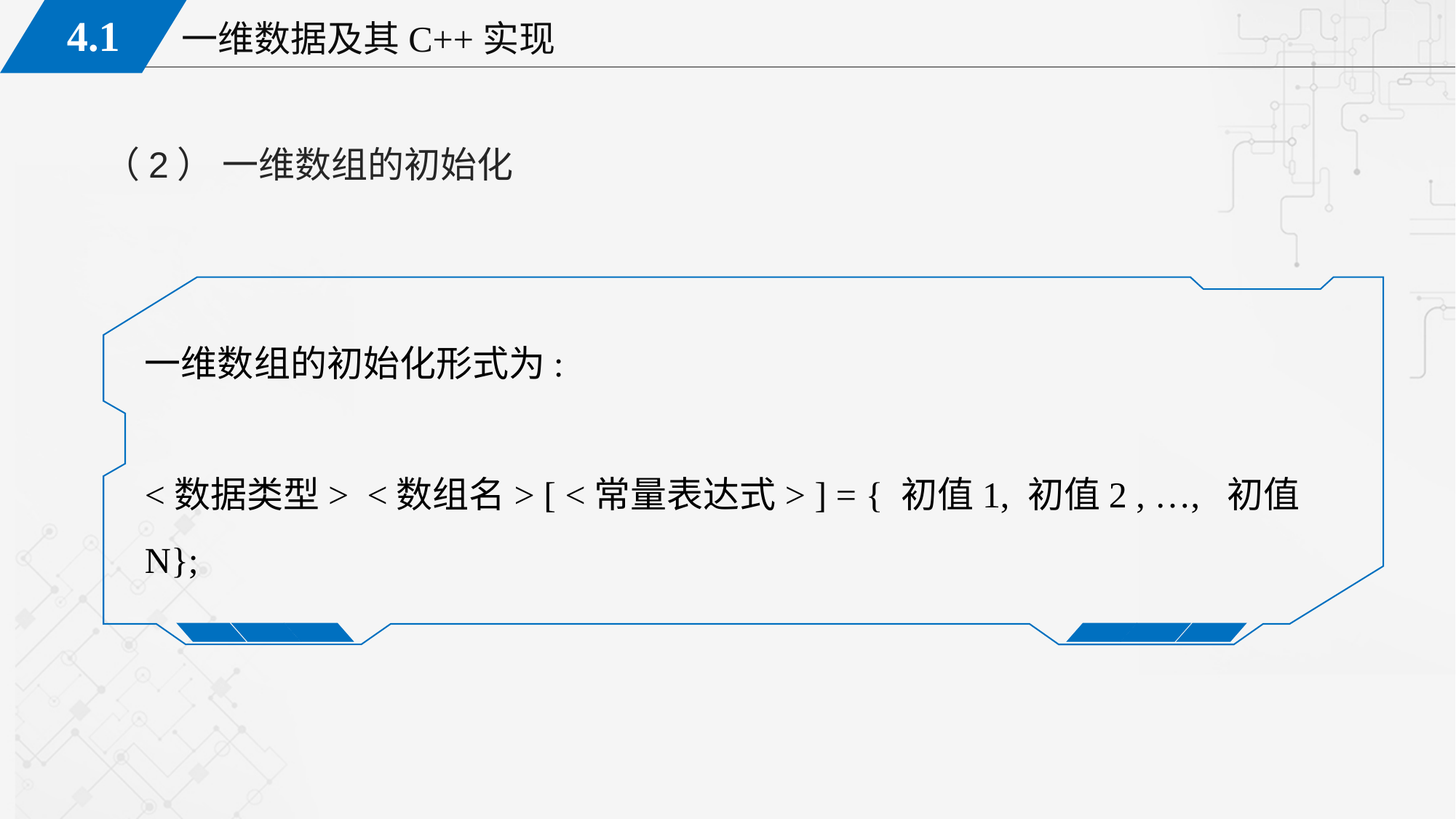

（2） 一维数组的初始化

一维数组的初始化形式为:

<数据类型>  <数组名> [ <常量表达式> ] = { 初值1, 初值2 , …,  初值N};